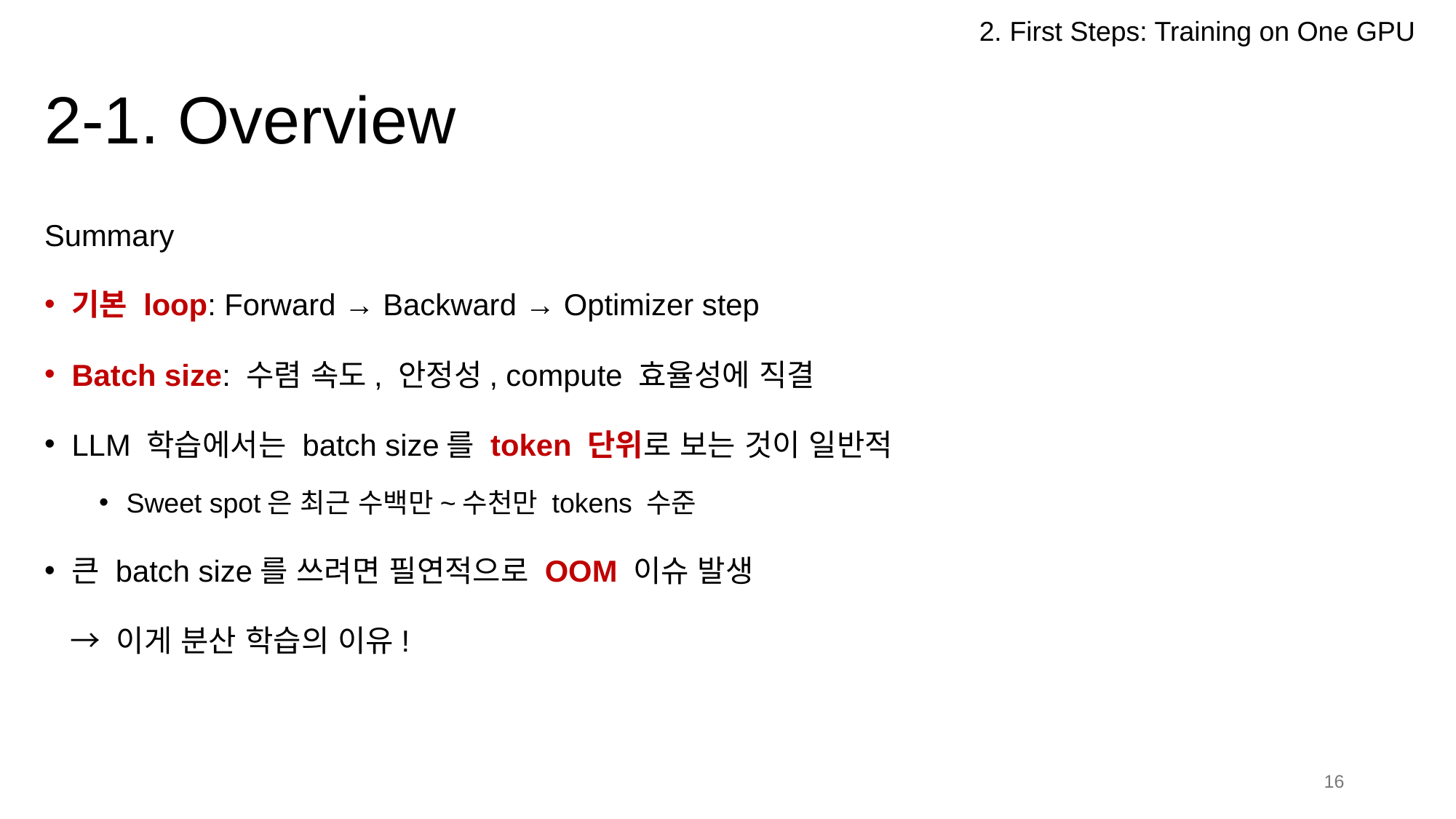

2. First Steps: Training on One GPU
# 2-1. Overview
Summary
기본 loop: Forward → Backward → Optimizer step
Batch size: 수렴 속도, 안정성, compute 효율성에 직결
LLM 학습에서는 batch size를 token 단위로 보는 것이 일반적
Sweet spot은 최근 수백만~수천만 tokens 수준
큰 batch size를 쓰려면 필연적으로 OOM 이슈 발생
   → 이게 분산 학습의 이유!
16